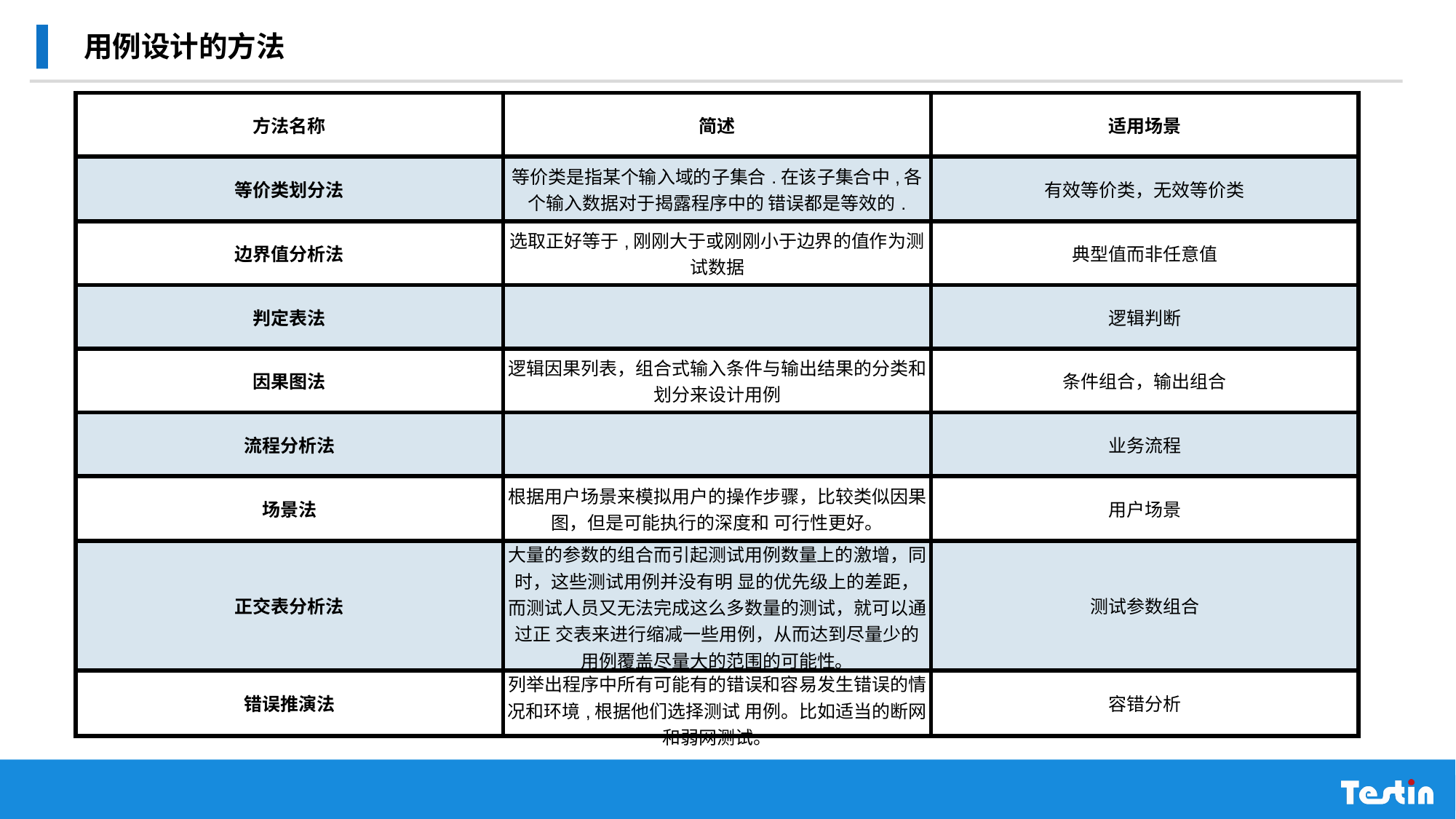

用例设计的方法

| 方法名称 | 简述 | 适用场景 |
| --- | --- | --- |
| 等价类划分法 | 等价类是指某个输入域的子集合.在该子集合中,各个输入数据对于揭露程序中的 错误都是等效的. | 有效等价类，无效等价类 |
| 边界值分析法 | 选取正好等于,刚刚大于或刚刚小于边界的值作为测试数据 | 典型值而非任意值 |
| 判定表法 |  | 逻辑判断 |
| 因果图法 | 逻辑因果列表，组合式输入条件与输出结果的分类和划分来设计用例 | 条件组合，输出组合 |
| 流程分析法 |  | 业务流程 |
| 场景法 | 根据用户场景来模拟用户的操作步骤，比较类似因果图，但是可能执行的深度和 可行性更好。 | 用户场景 |
| 正交表分析法 | 大量的参数的组合而引起测试用例数量上的激增，同时，这些测试用例并没有明 显的优先级上的差距，而测试人员又无法完成这么多数量的测试，就可以通过正 交表来进行缩减一些用例，从而达到尽量少的用例覆盖尽量大的范围的可能性。 | 测试参数组合 |
| 错误推演法 | 列举出程序中所有可能有的错误和容易发生错误的情况和环境,根据他们选择测试 用例。比如适当的断网和弱网测试。 | 容错分析 |